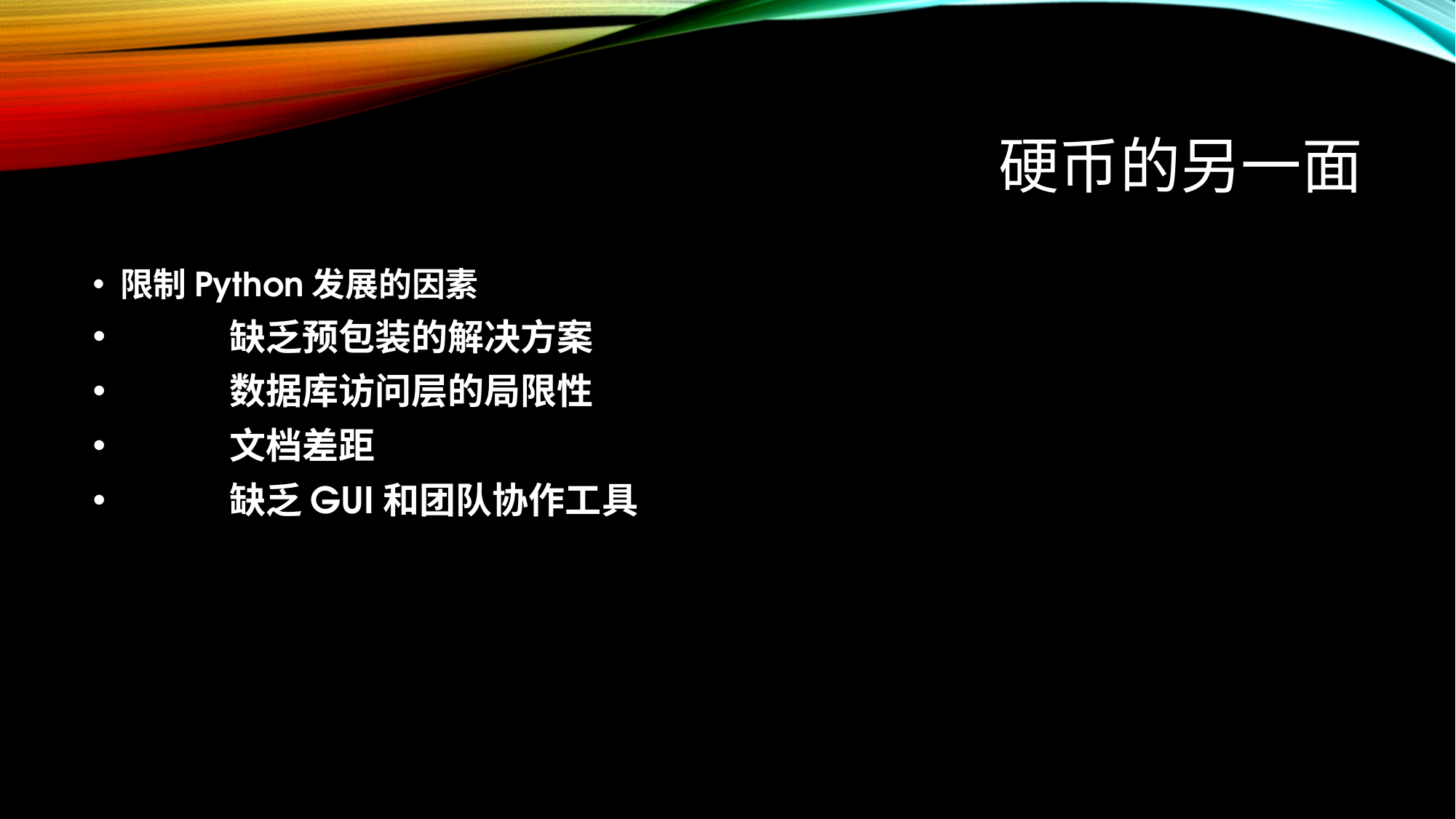

# 硬币的另一面
限制Python发展的因素
	缺乏预包装的解决方案
	数据库访问层的局限性
	文档差距
	缺乏GUI和团队协作工具